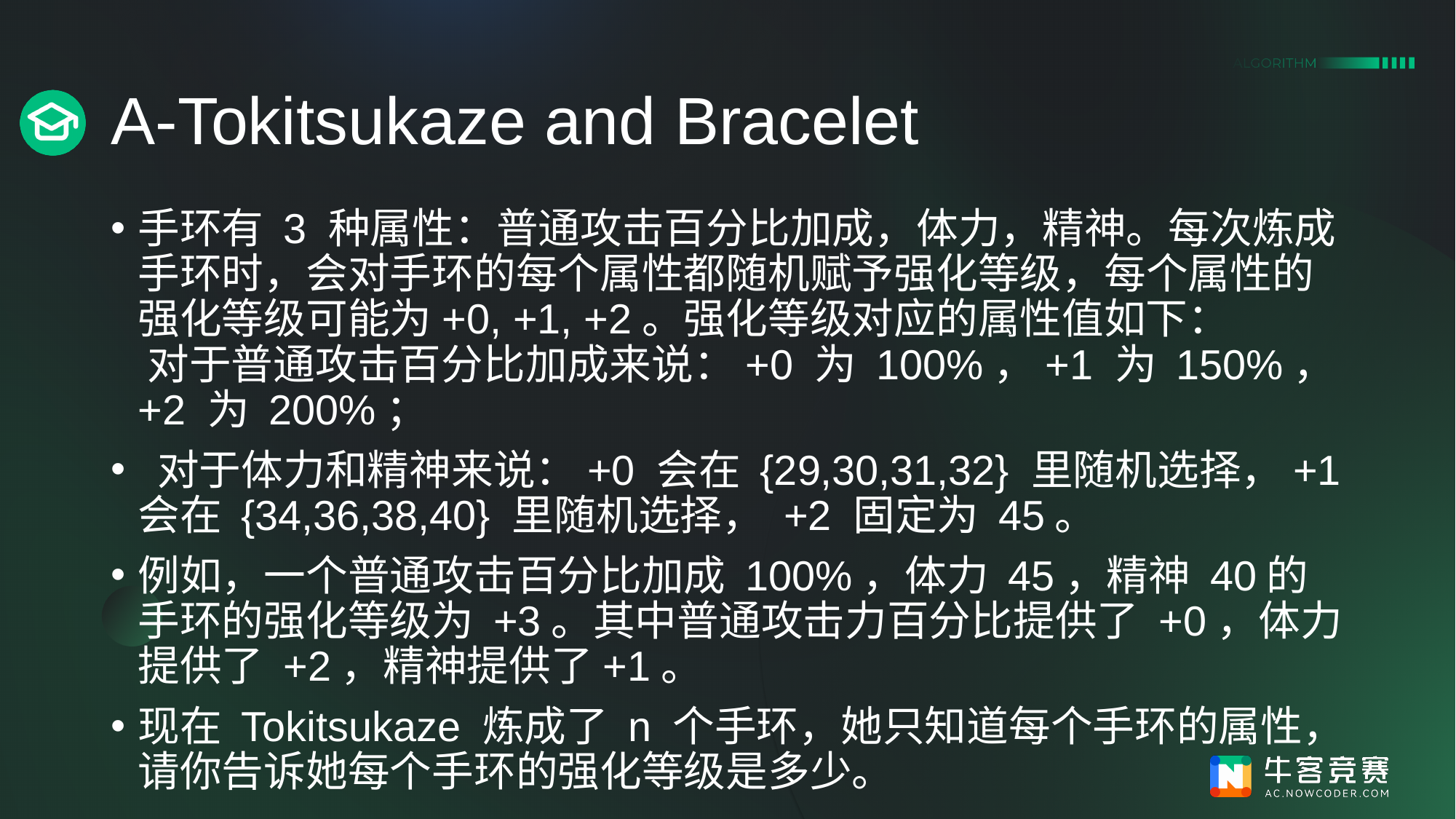

# A-Tokitsukaze and Bracelet
手环有 3 种属性：普通攻击百分比加成，体力，精神。每次炼成手环时，会对手环的每个属性都随机赋予强化等级，每个属性的强化等级可能为+0, +1, +2。强化等级对应的属性值如下：
 对于普通攻击百分比加成来说：+0 为 100%，+1 为 150%，+2 为 200%；
 对于体力和精神来说：+0 会在 {29,30,31,32} 里随机选择，+1 会在 {34,36,38,40} 里随机选择， +2 固定为 45。
例如，一个普通攻击百分比加成 100%，体力 45，精神 40的手环的强化等级为 +3。其中普通攻击力百分比提供了 +0，体力提供了 +2，精神提供了+1。
现在 Tokitsukaze 炼成了 n 个手环，她只知道每个手环的属性，请你告诉她每个手环的强化等级是多少。